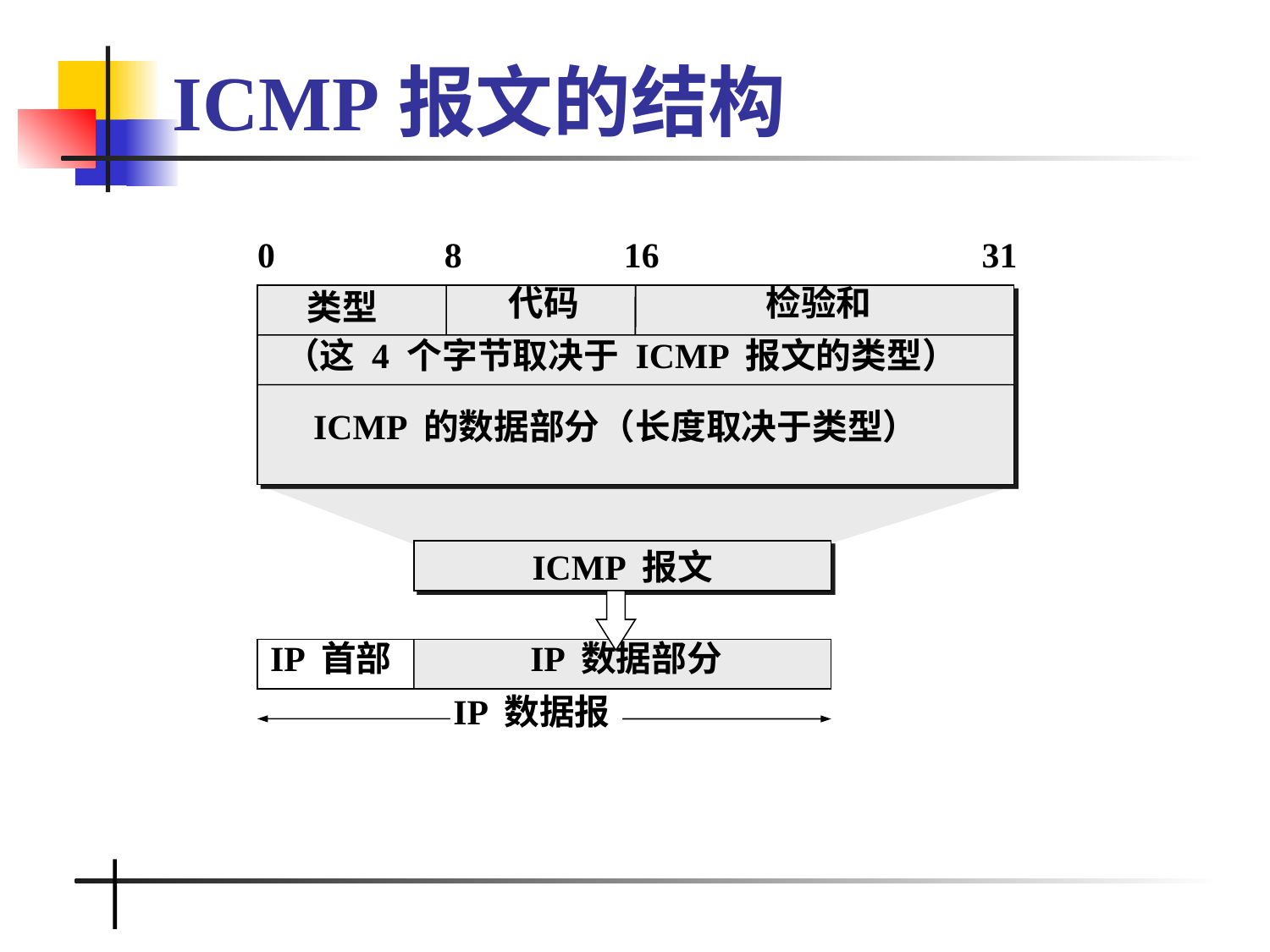

# ICMP报文的结构

0
8
16
31
代码
检验和
类型

（这 4 个字节取决于 ICMP 报文的类型）
ICMP 的数据部分（长度取决于类型）

ICMP 报文

IP 首部
IP 数据部分

IP 数据报